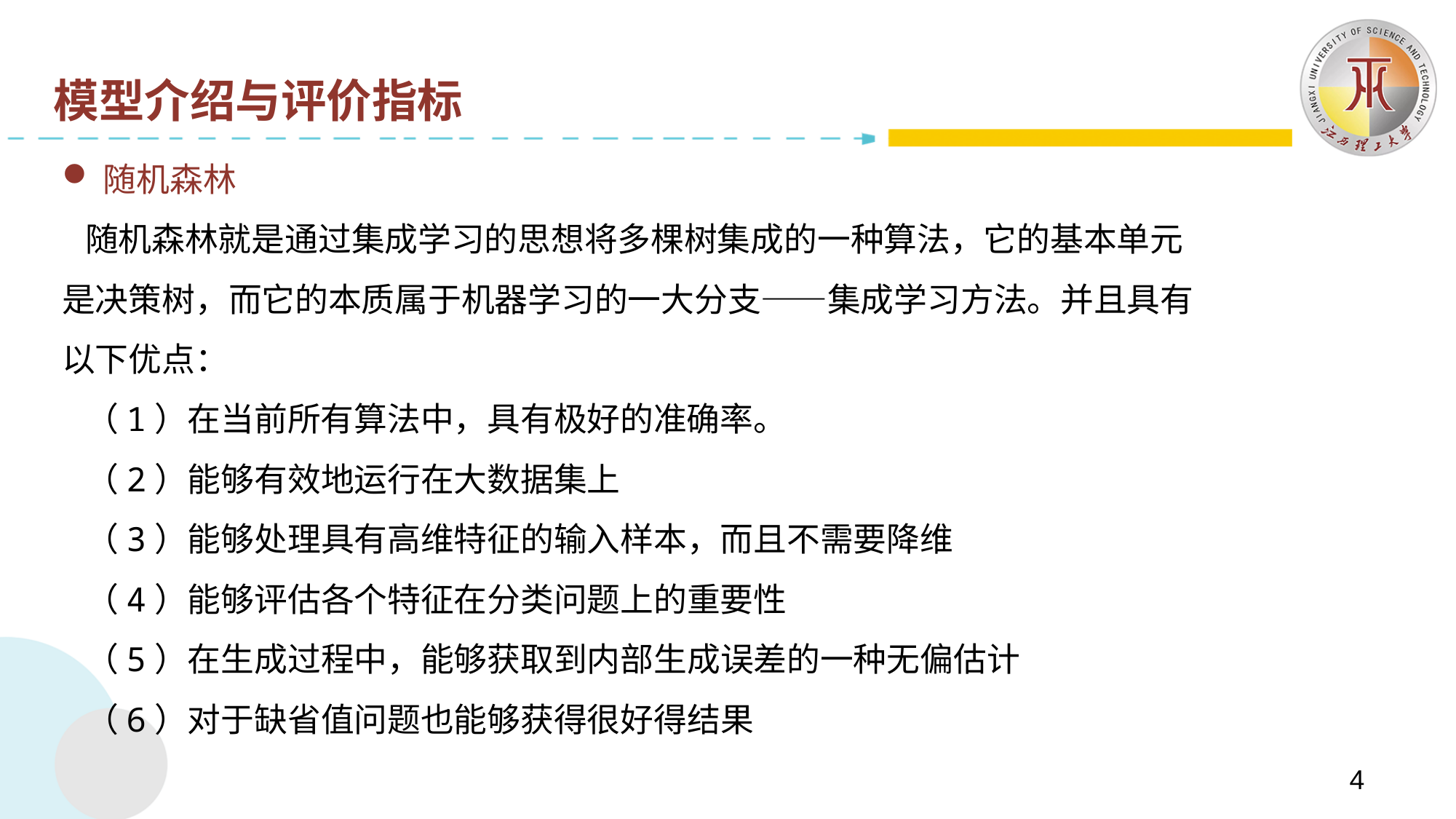

模型介绍与评价指标
随机森林
  随机森林就是通过集成学习的思想将多棵树集成的一种算法，它的基本单元是决策树，而它的本质属于机器学习的一大分支——集成学习方法。并且具有以下优点：
  （1）在当前所有算法中，具有极好的准确率。
  （2）能够有效地运行在大数据集上
  （3）能够处理具有高维特征的输入样本，而且不需要降维
  （4）能够评估各个特征在分类问题上的重要性
  （5）在生成过程中，能够获取到内部生成误差的一种无偏估计
  （6）对于缺省值问题也能够获得很好得结果
4